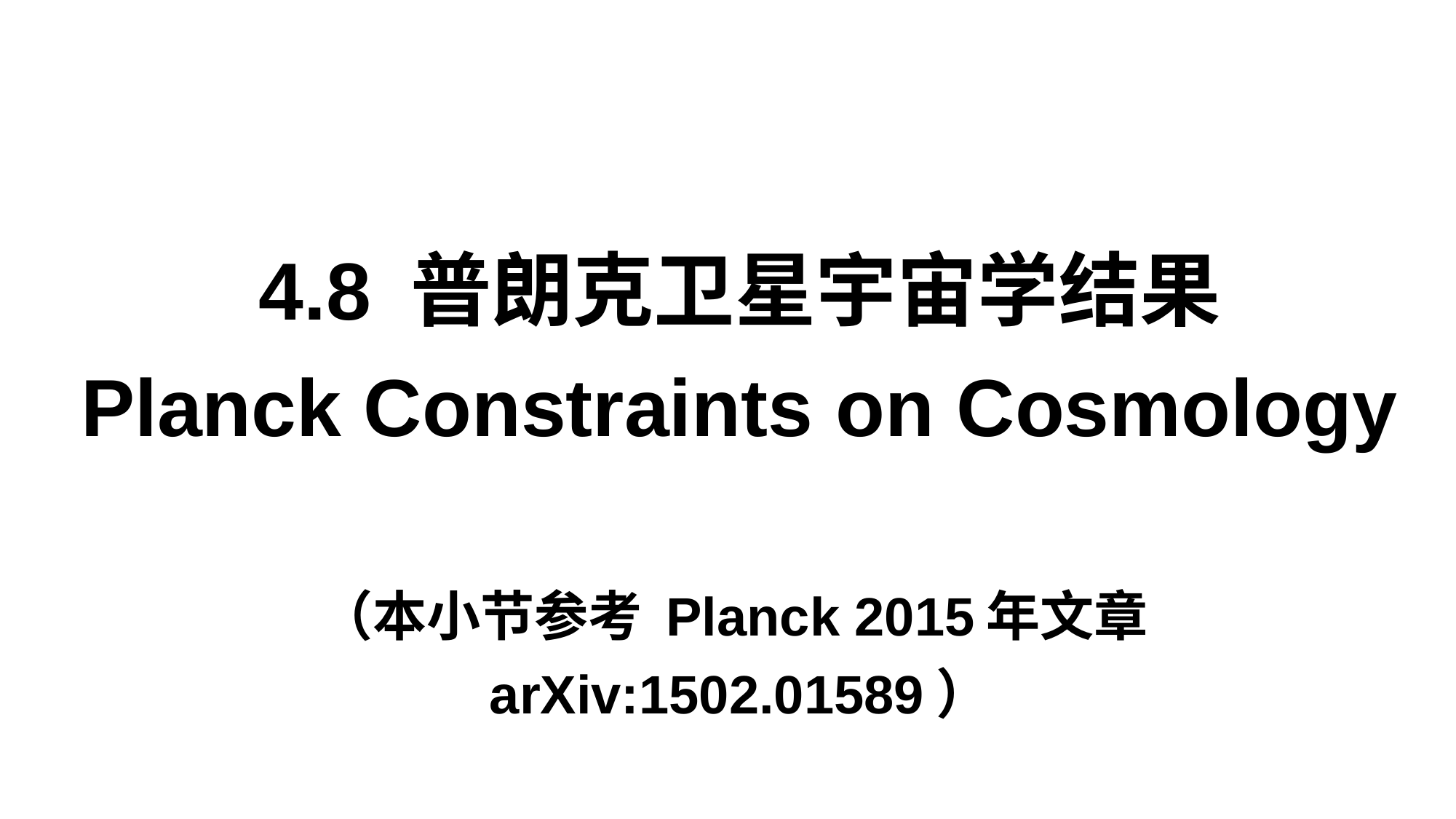

# 4.8 普朗克卫星宇宙学结果 Planck Constraints on Cosmology （本小节参考 Planck 2015年文章 arXiv:1502.01589）